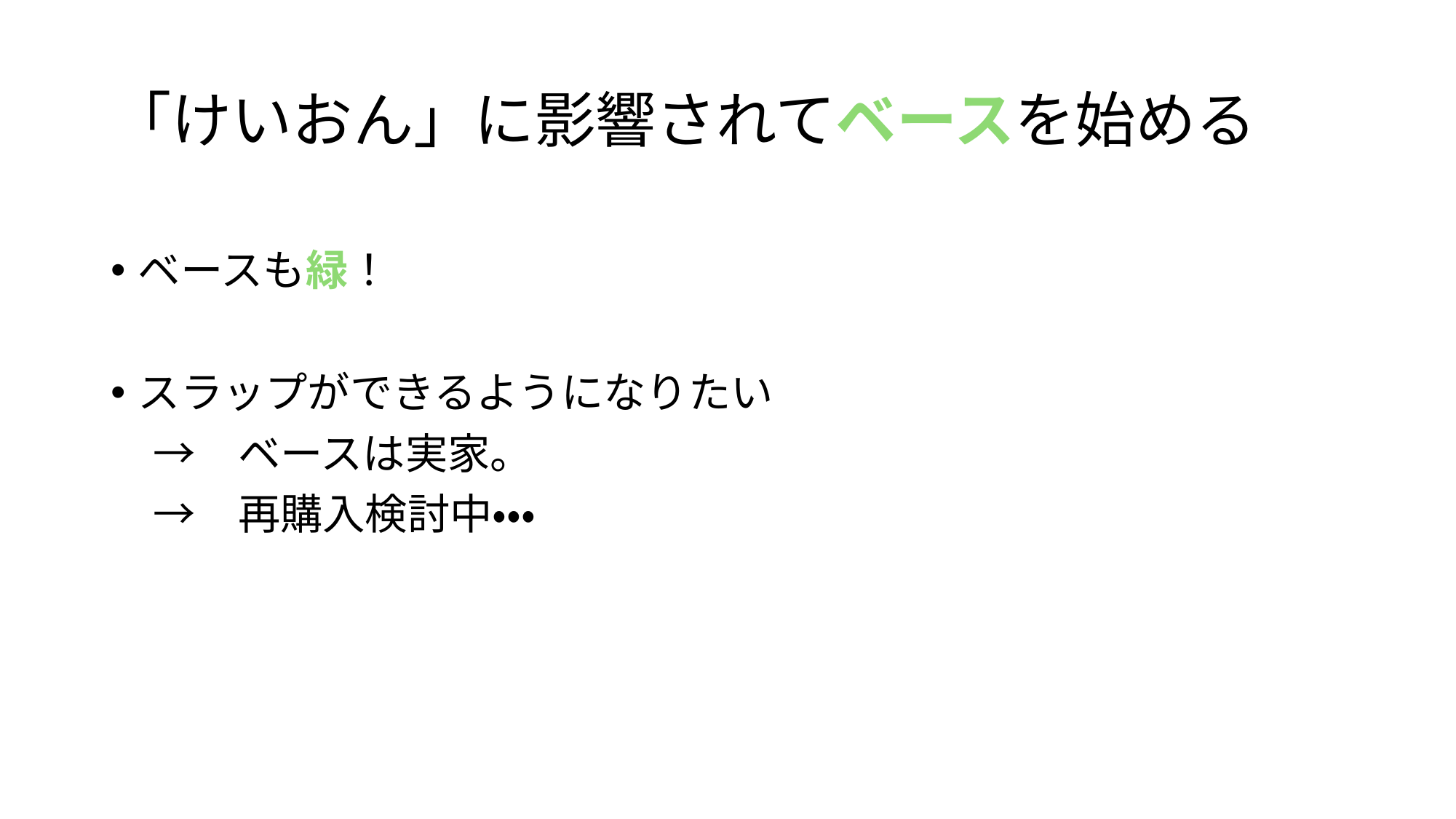

# 「けいおん」に影響されてベースを始める
ベースも緑！

スラップができるようになりたい
　→　ベースは実家。
　→　再購入検討中・・・